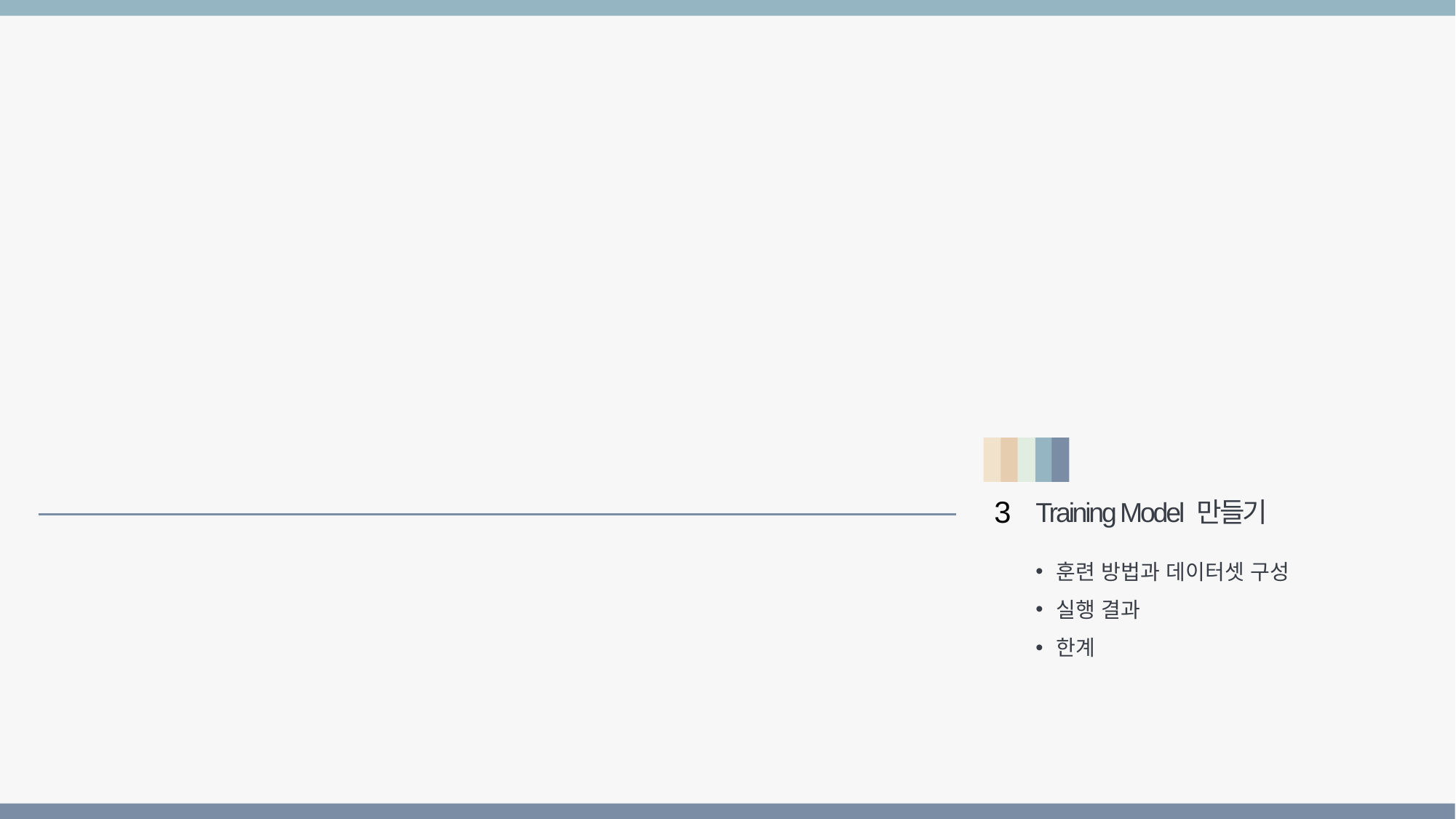

3
Training Model 만들기
훈련 방법과 데이터셋 구성
실행 결과
한계